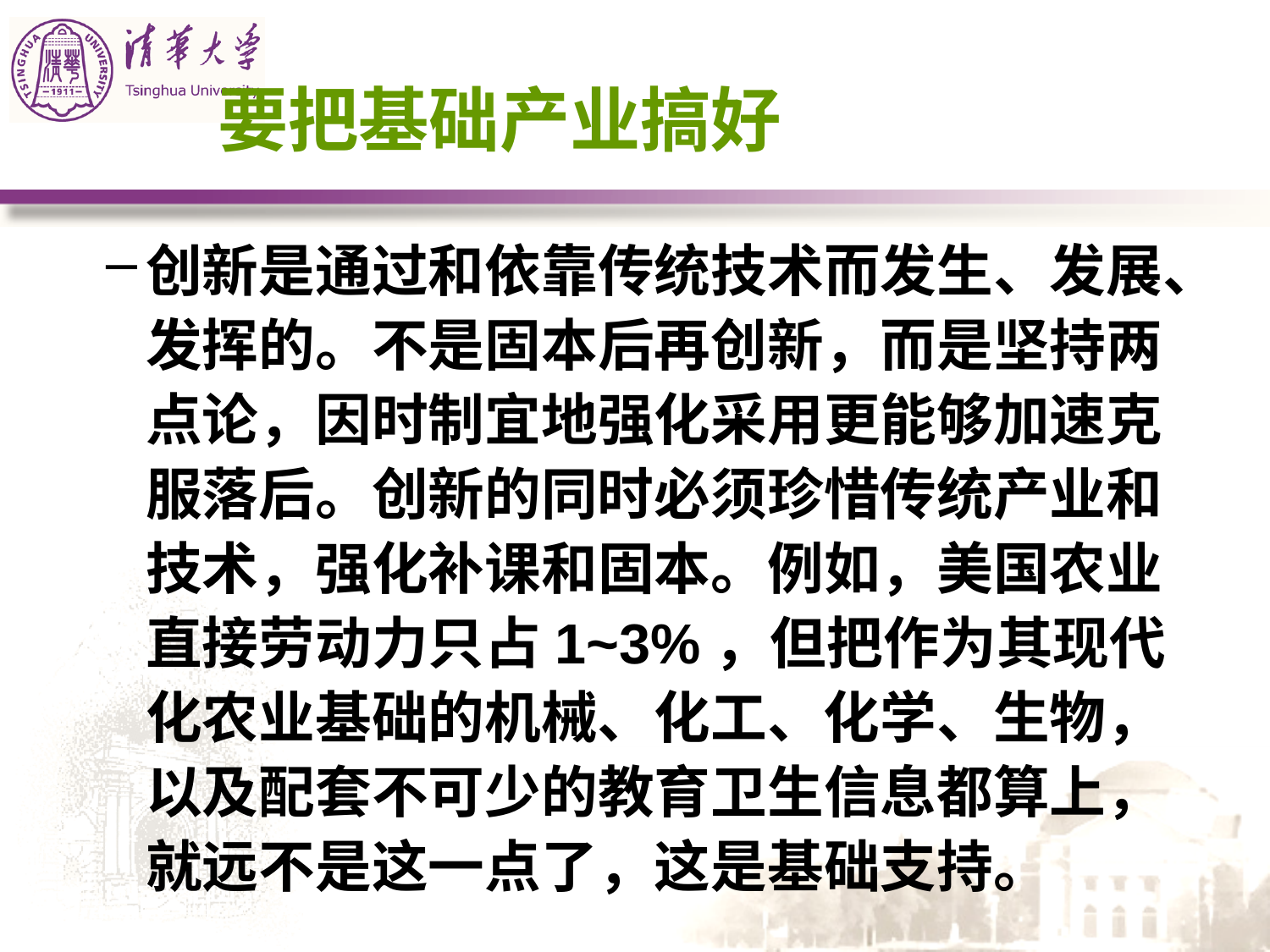

# 要把基础产业搞好
创新是通过和依靠传统技术而发生、发展、发挥的。不是固本后再创新，而是坚持两点论，因时制宜地强化采用更能够加速克服落后。创新的同时必须珍惜传统产业和技术，强化补课和固本。例如，美国农业直接劳动力只占1~3%，但把作为其现代化农业基础的机械、化工、化学、生物，以及配套不可少的教育卫生信息都算上，就远不是这一点了，这是基础支持。